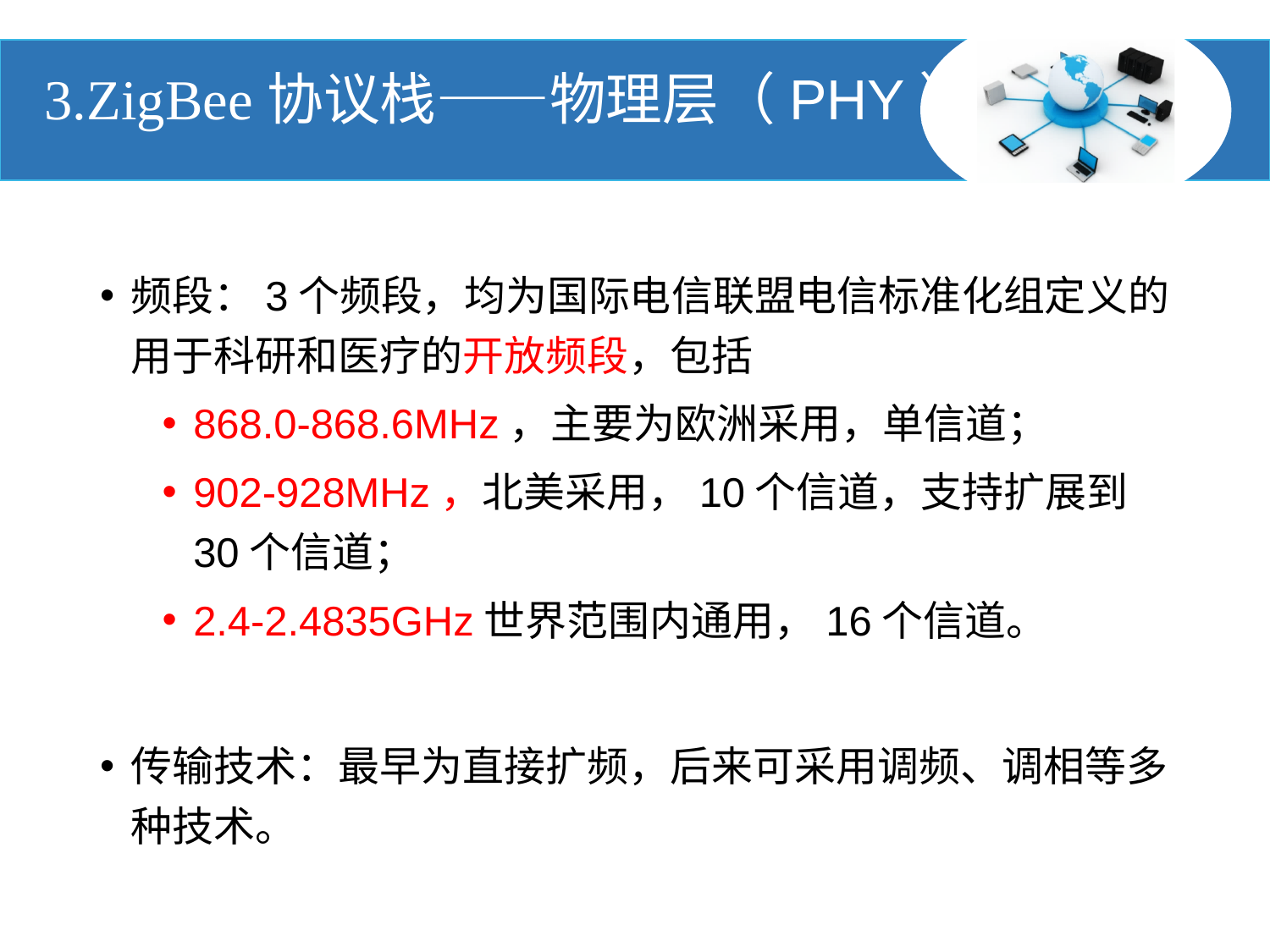

# 3.ZigBee协议栈——物理层（PHY）
频段：3个频段，均为国际电信联盟电信标准化组定义的用于科研和医疗的开放频段，包括
868.0-868.6MHz，主要为欧洲采用，单信道；
902-928MHz，北美采用，10个信道，支持扩展到30个信道；
2.4-2.4835GHz世界范围内通用，16个信道。

传输技术：最早为直接扩频，后来可采用调频、调相等多种技术。